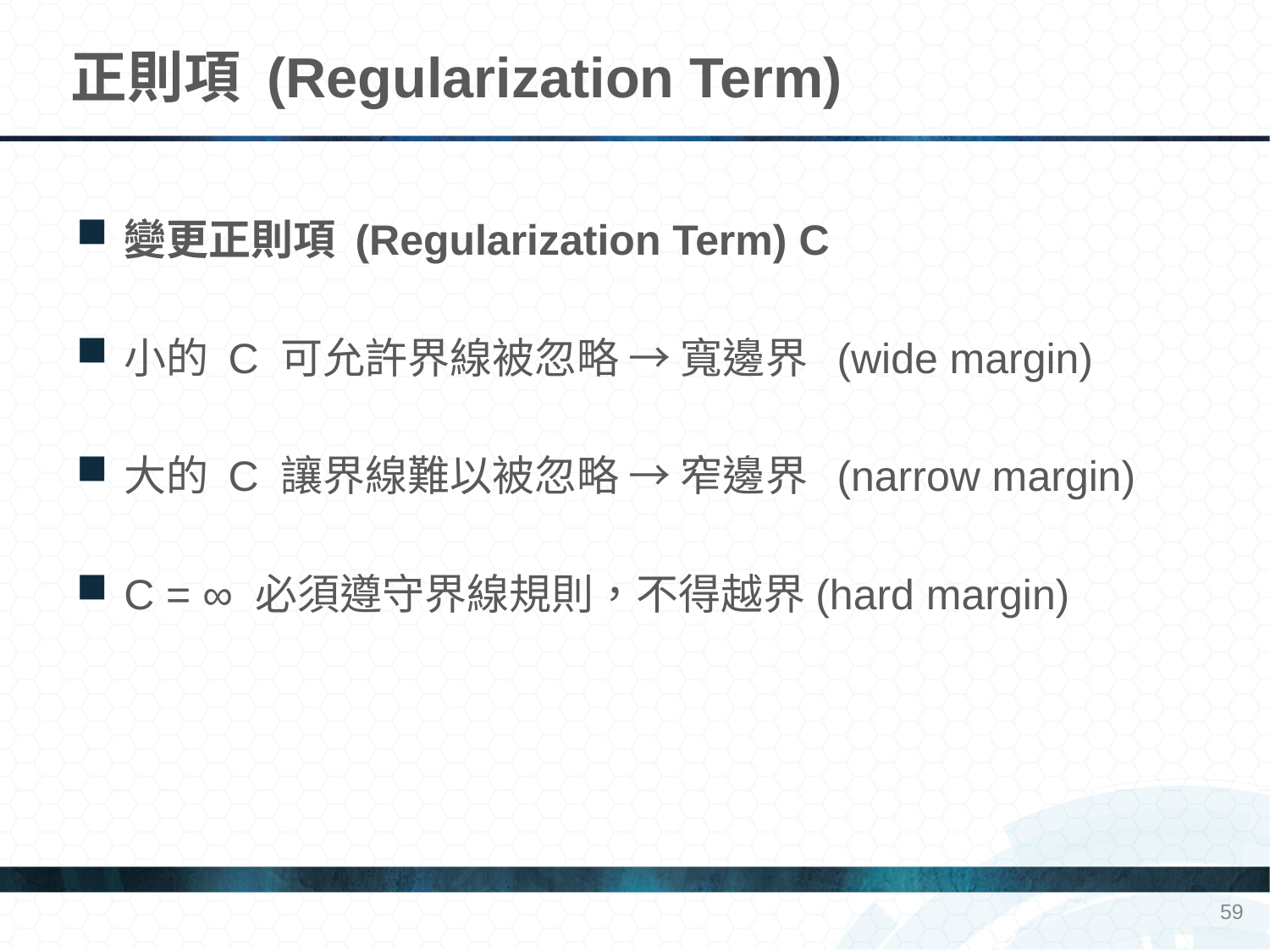

# 正則項 (Regularization Term)
變更正則項 (Regularization Term) C

小的 C 可允許界線被忽略 → 寬邊界  (wide margin)

大的 C 讓界線難以被忽略 → 窄邊界  (narrow margin)

C = ∞ 必須遵守界線規則，不得越界(hard margin)

59